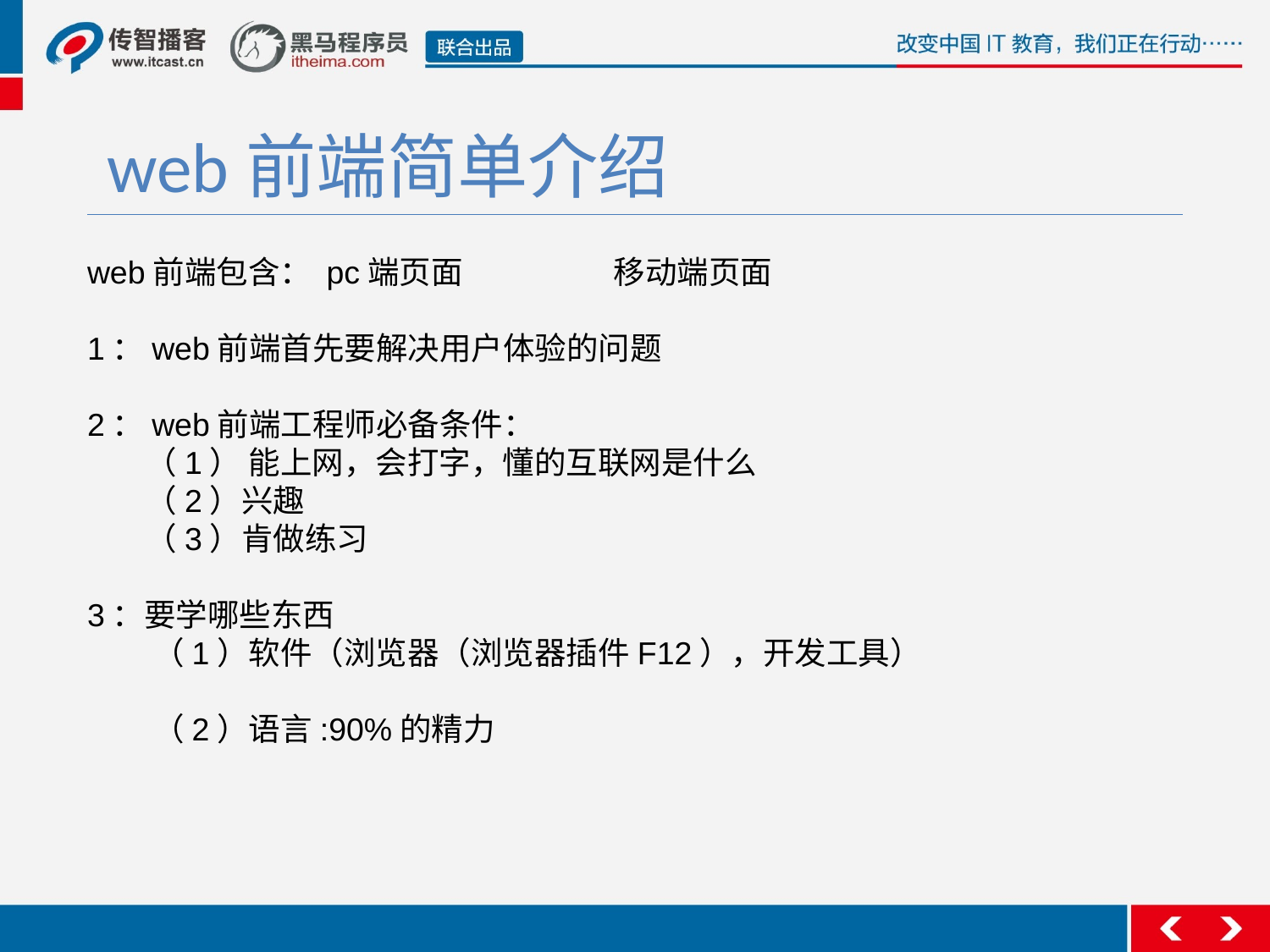

web前端简单介绍
web前端包含： pc端页面                     移动端页面

1：web前端首先要解决用户体验的问题

2：web前端工程师必备条件：
       （1） 能上网，会打字，懂的互联网是什么
       （2）兴趣
       （3）肯做练习

3：要学哪些东西
        （1）软件（浏览器（浏览器插件F12），开发工具）

        （2）语言:90%的精力